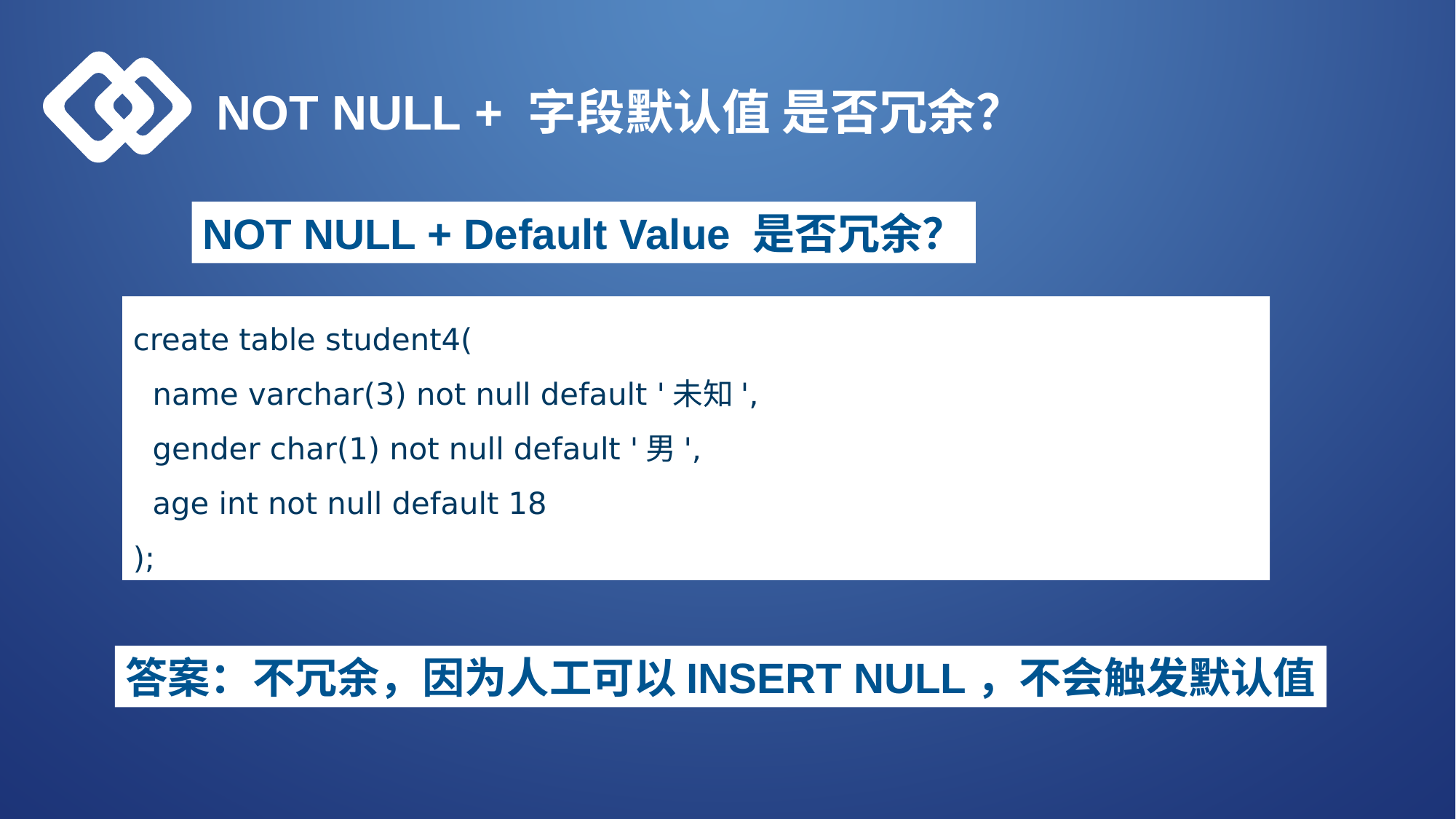

NOT NULL + 字段默认值 是否冗余？

NOT NULL + Default Value 是否冗余？
create table student4(
  name varchar(3) not null default '未知',
  gender char(1) not null default '男',
  age int not null default 18
);
答案：不冗余，因为人工可以INSERT NULL，不会触发默认值